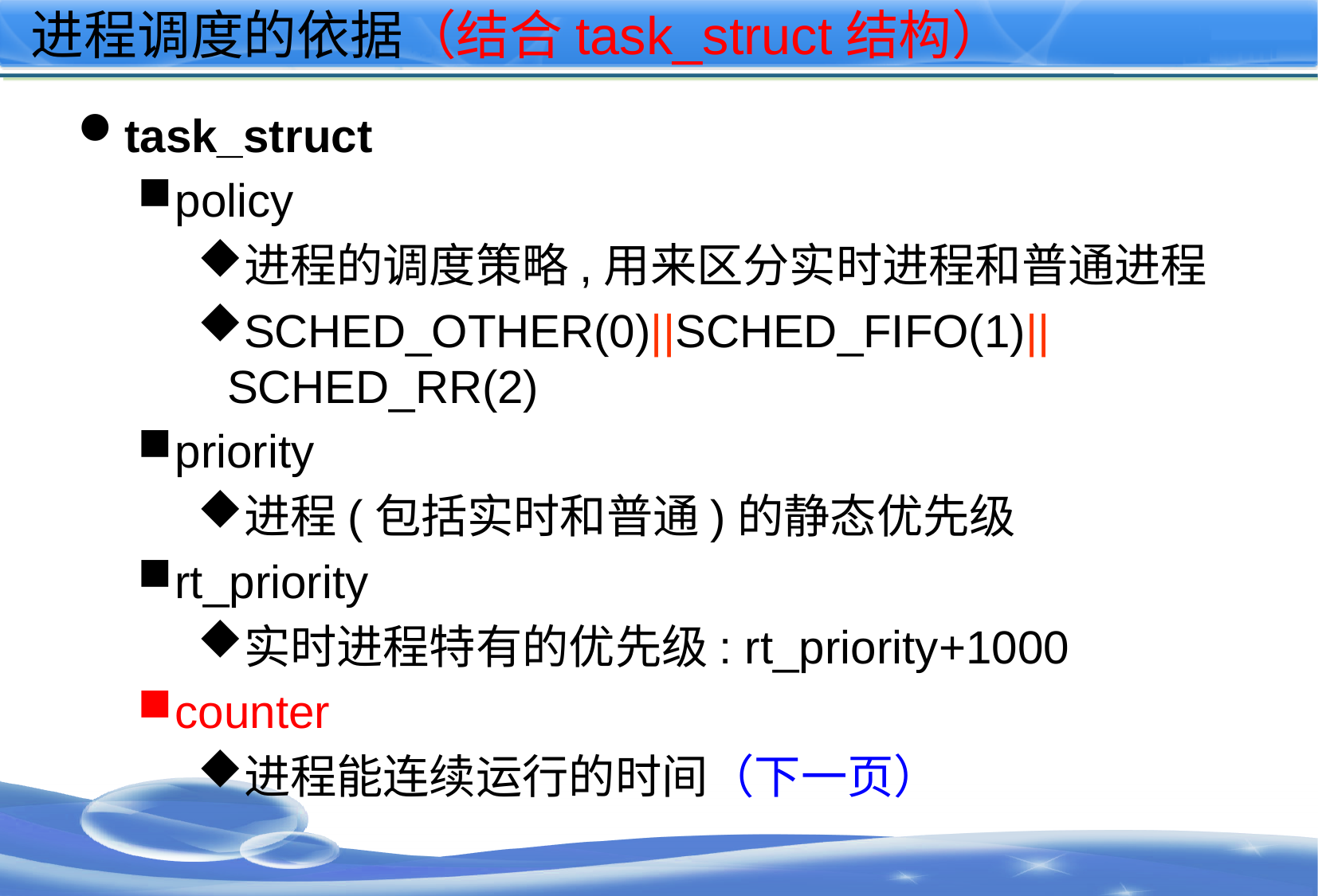

# 进程调度的依据（结合task_struct结构）
task_struct
policy
进程的调度策略,用来区分实时进程和普通进程
SCHED_OTHER(0)||SCHED_FIFO(1)||SCHED_RR(2)
priority
进程(包括实时和普通)的静态优先级
rt_priority
实时进程特有的优先级: rt_priority+1000
counter
进程能连续运行的时间（下一页）